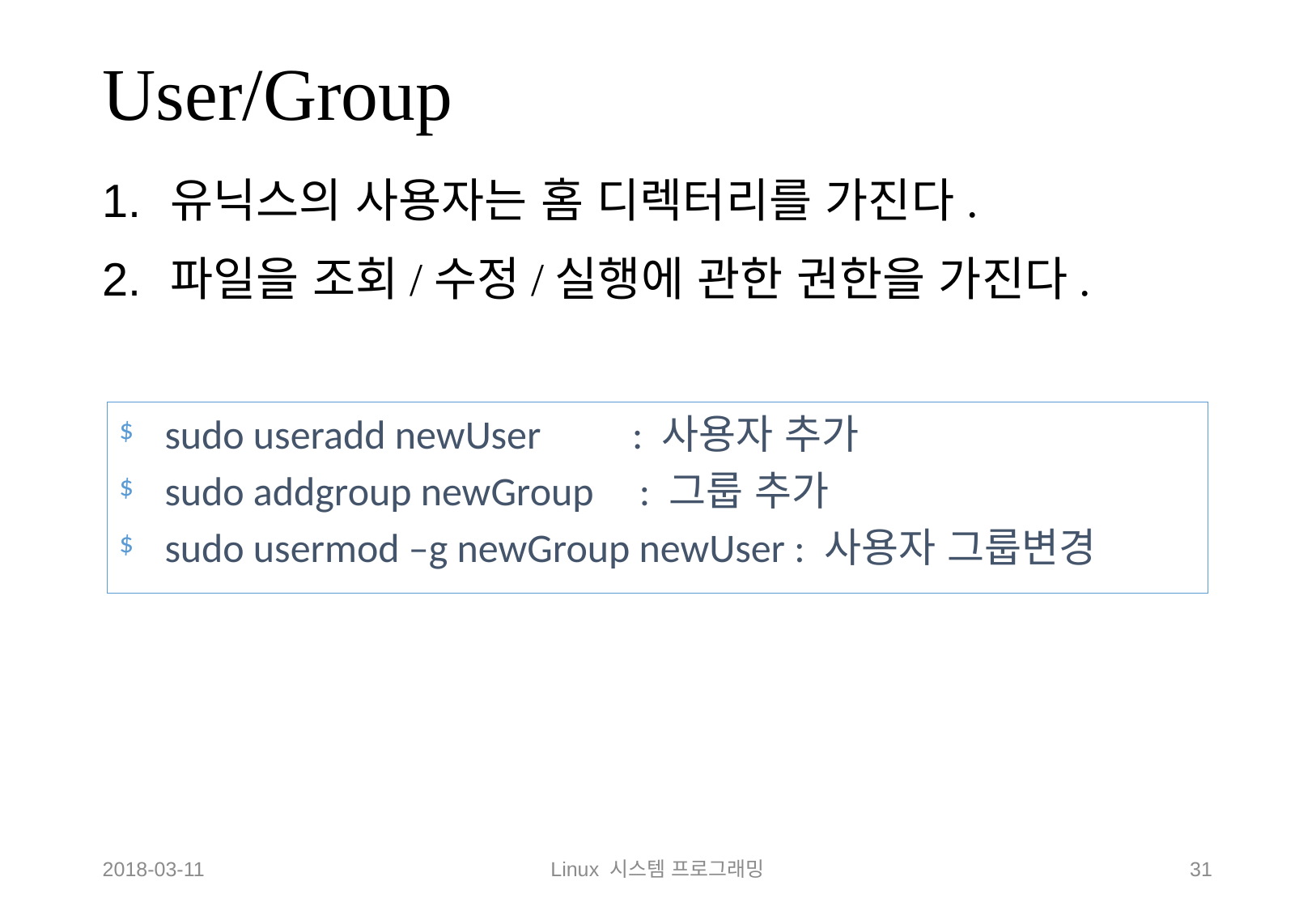

# User/Group
유닉스의 사용자는 홈 디렉터리를 가진다.
파일을 조회/수정/실행에 관한 권한을 가진다.

sudo useradd newUser          : 사용자 추가
sudo addgroup newGroup     : 그룹 추가
sudo usermod –g newGroup newUser : 사용자 그룹변경
2018-03-11
Linux 시스템 프로그래밍
31